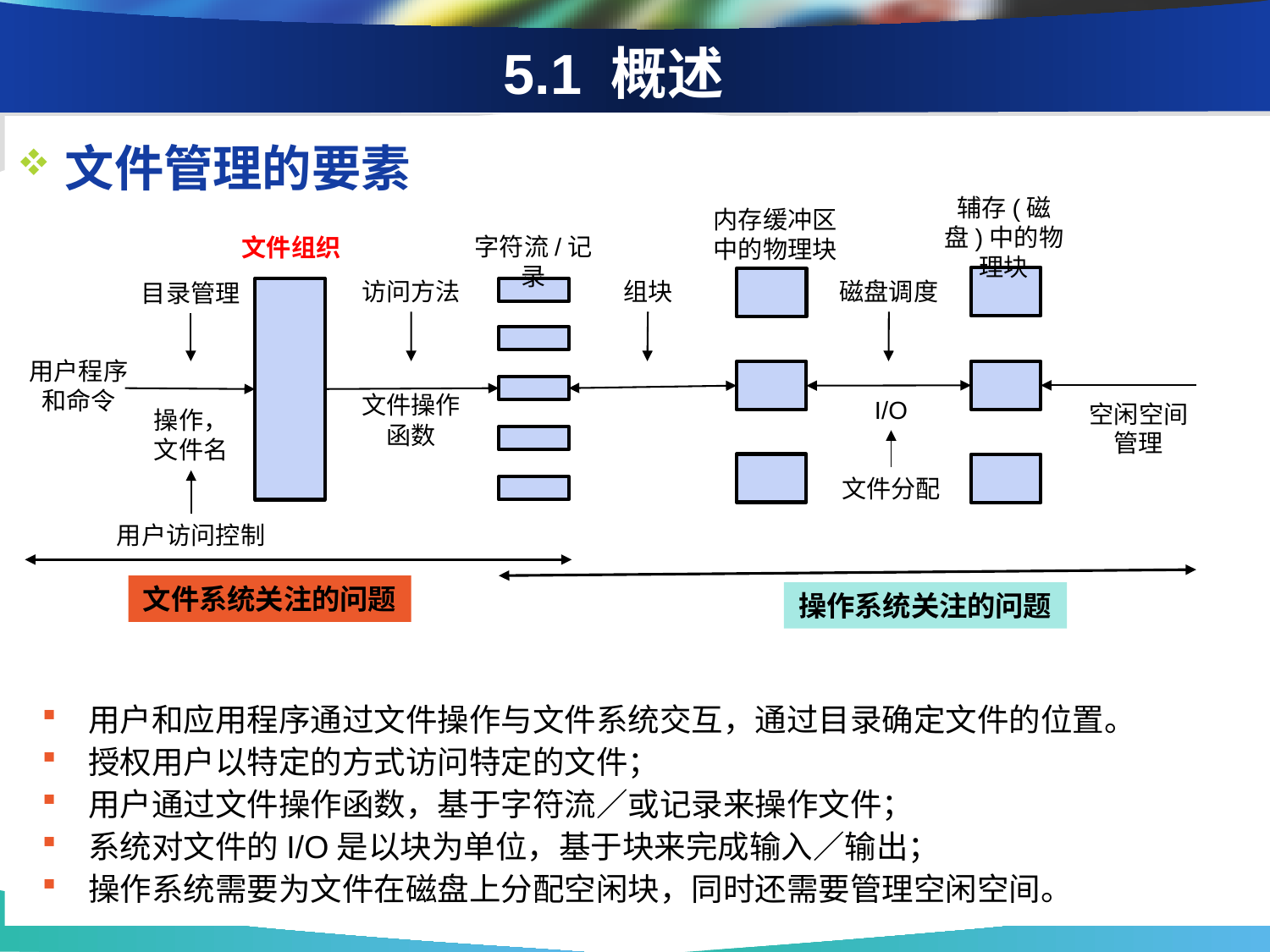

5.1 概述
文件管理的要素

用户和应用程序通过文件操作与文件系统交互，通过目录确定文件的位置。
授权用户以特定的方式访问特定的文件；
用户通过文件操作函数，基于字符流／或记录来操作文件；
系统对文件的I/O是以块为单位，基于块来完成输入／输出；
操作系统需要为文件在磁盘上分配空闲块，同时还需要管理空闲空间。

辅存(磁盘)中的物理块
内存缓冲区中的物理块
字符流/记录
文件组织

访问方法
组块
磁盘调度
目录管理

用户程序和命令

文件操作函数
I/O
空闲空间管理
操作，
文件名

文件分配

用户访问控制
文件系统关注的问题
操作系统关注的问题